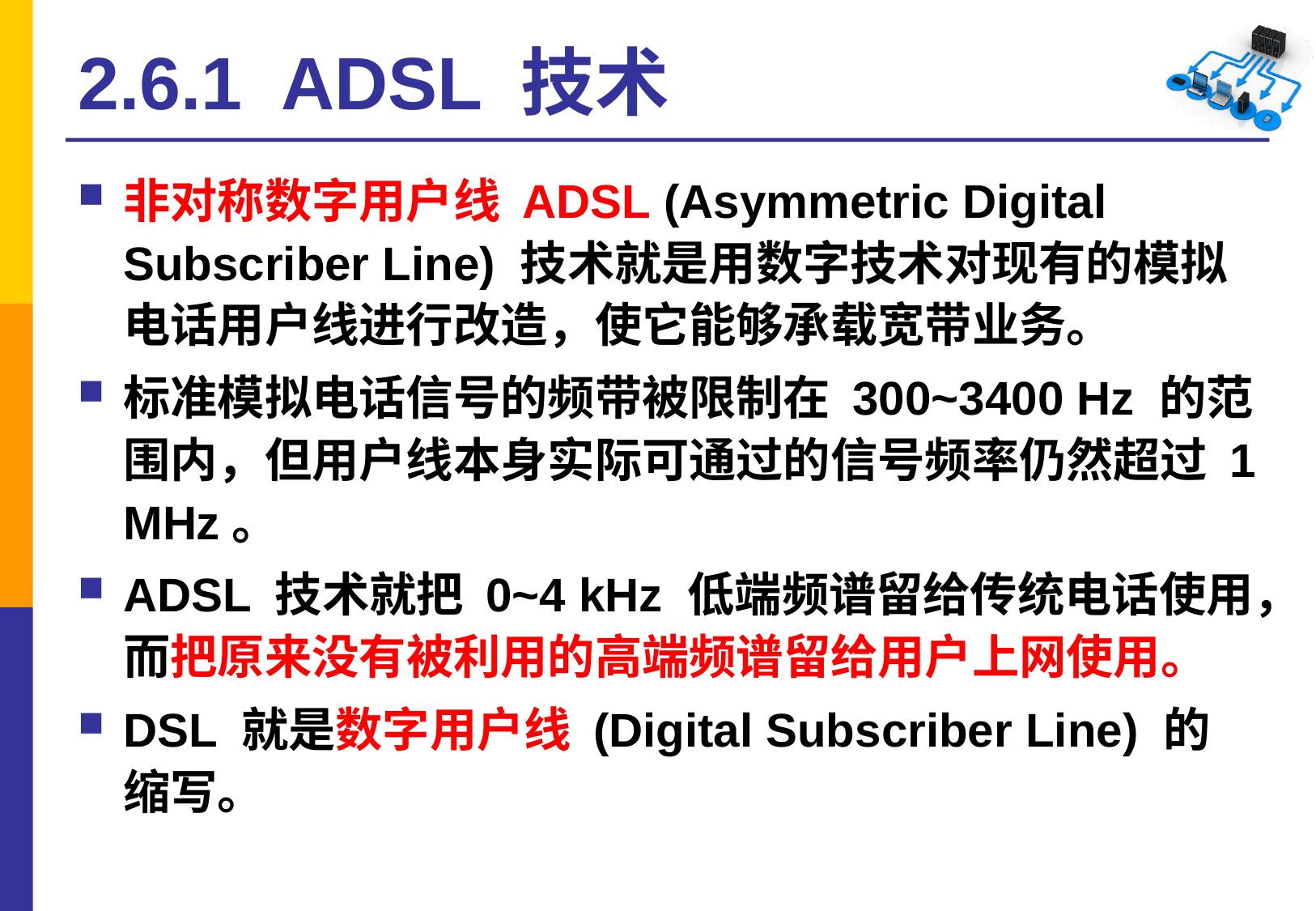

# 2.6.1  ADSL 技术
非对称数字用户线 ADSL (Asymmetric Digital Subscriber Line) 技术就是用数字技术对现有的模拟电话用户线进行改造，使它能够承载宽带业务。
标准模拟电话信号的频带被限制在 300~3400 Hz 的范围内，但用户线本身实际可通过的信号频率仍然超过 1 MHz。
ADSL 技术就把 0~4 kHz 低端频谱留给传统电话使用，而把原来没有被利用的高端频谱留给用户上网使用。
DSL 就是数字用户线 (Digital Subscriber Line) 的缩写。